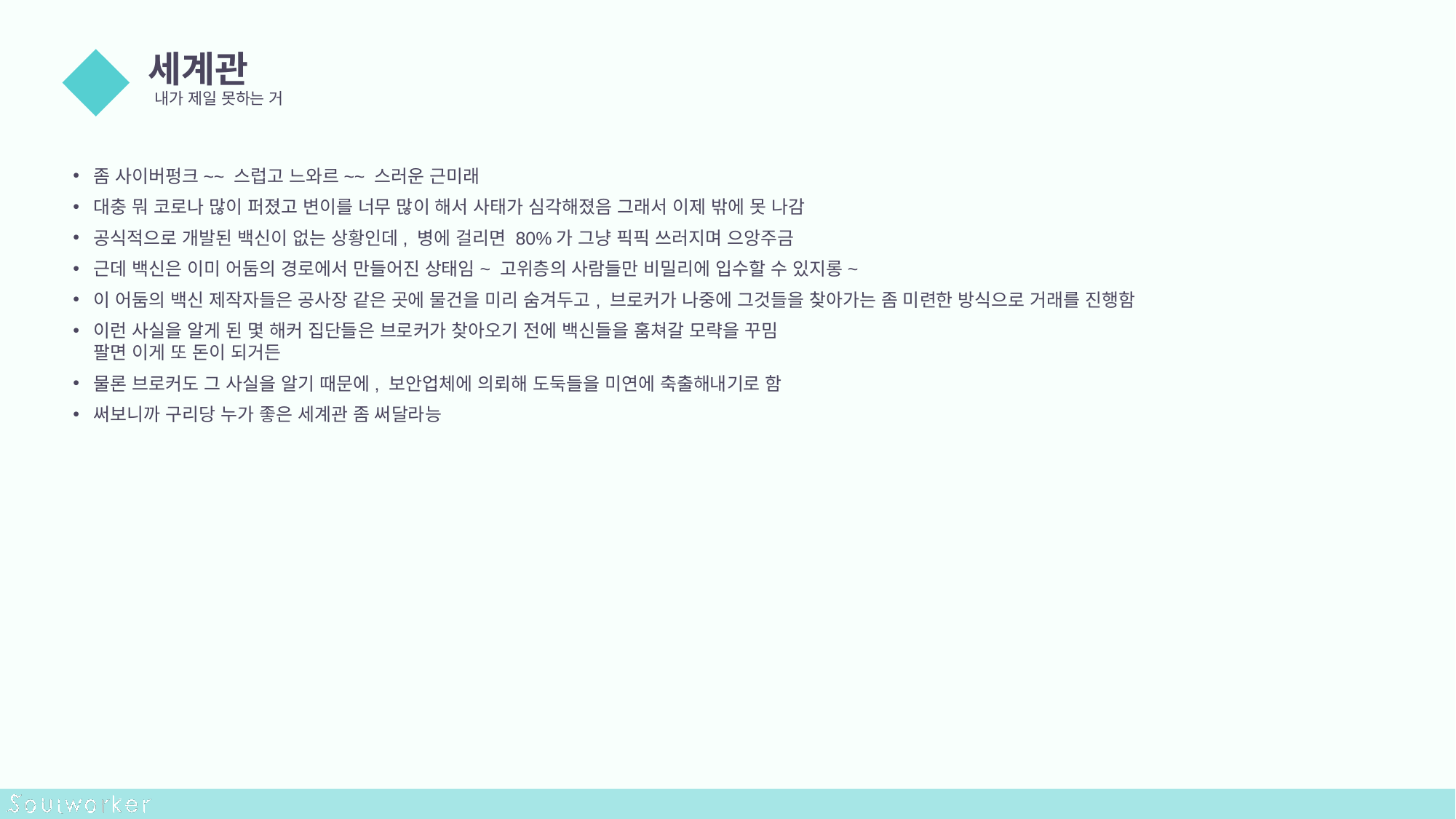

세계관
내가 제일 못하는 거

03
좀 사이버펑크~~ 스럽고 느와르~~ 스러운 근미래
대충 뭐 코로나 많이 퍼졌고 변이를 너무 많이 해서 사태가 심각해졌음 그래서 이제 밖에 못 나감
공식적으로 개발된 백신이 없는 상황인데, 병에 걸리면 80%가 그냥 픽픽 쓰러지며 으앙주금
근데 백신은 이미 어둠의 경로에서 만들어진 상태임~ 고위층의 사람들만 비밀리에 입수할 수 있지롱~
이 어둠의 백신 제작자들은 공사장 같은 곳에 물건을 미리 숨겨두고, 브로커가 나중에 그것들을 찾아가는 좀 미련한 방식으로 거래를 진행함
이런 사실을 알게 된 몇 해커 집단들은 브로커가 찾아오기 전에 백신들을 훔쳐갈 모략을 꾸밈
팔면 이게 또 돈이 되거든
물론 브로커도 그 사실을 알기 때문에, 보안업체에 의뢰해 도둑들을 미연에 축출해내기로 함
써보니까 구리당 누가 좋은 세계관 좀 써달라능